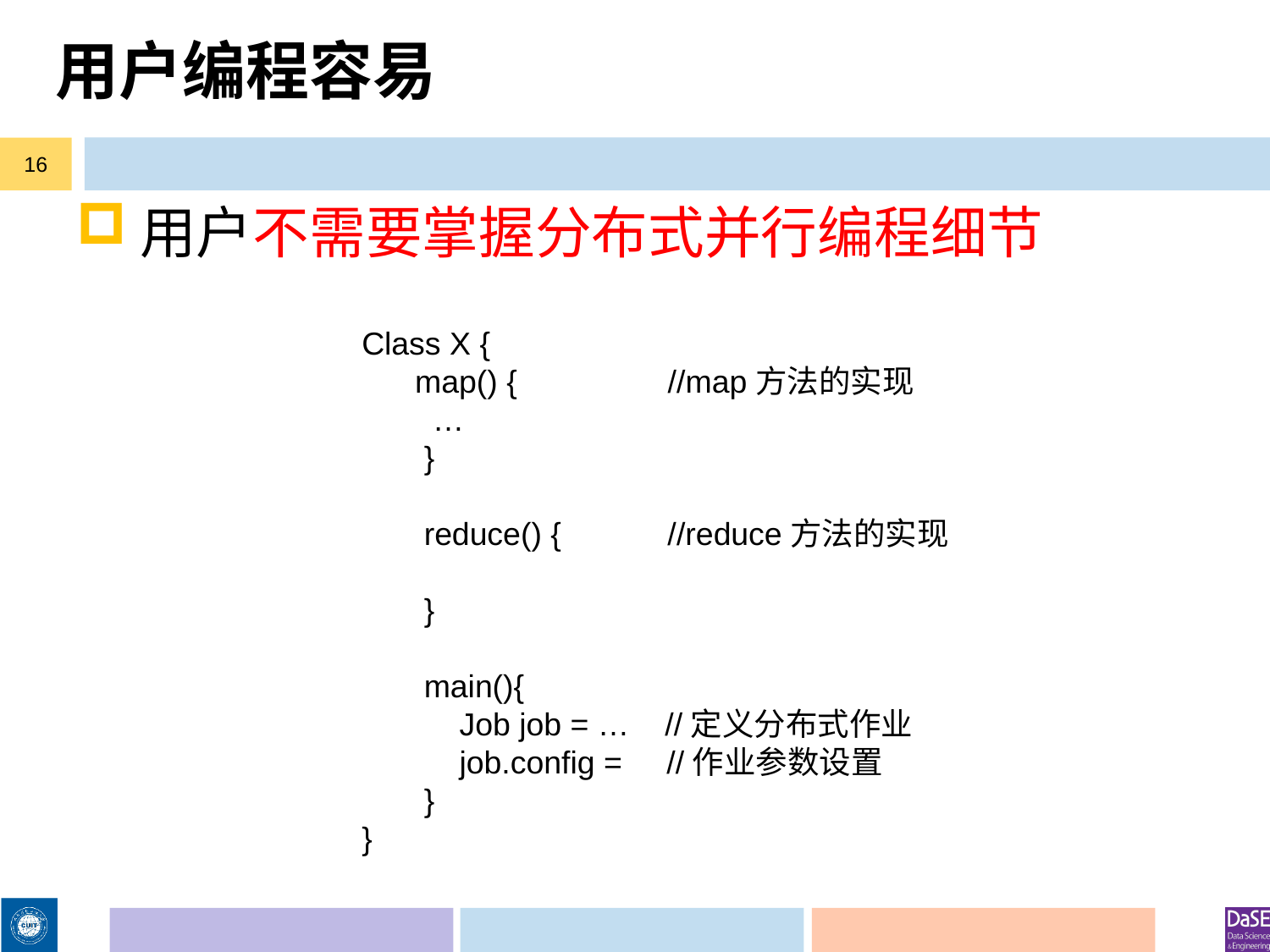

# 用户编程容易
16
用户不需要掌握分布式并行编程细节
Class X {
      map() {                 //map方法的实现
        …
       }

       reduce() {            //reduce方法的实现

       }

       main(){
           Job job = …    //定义分布式作业
           job.config =     //作业参数设置
       }
}